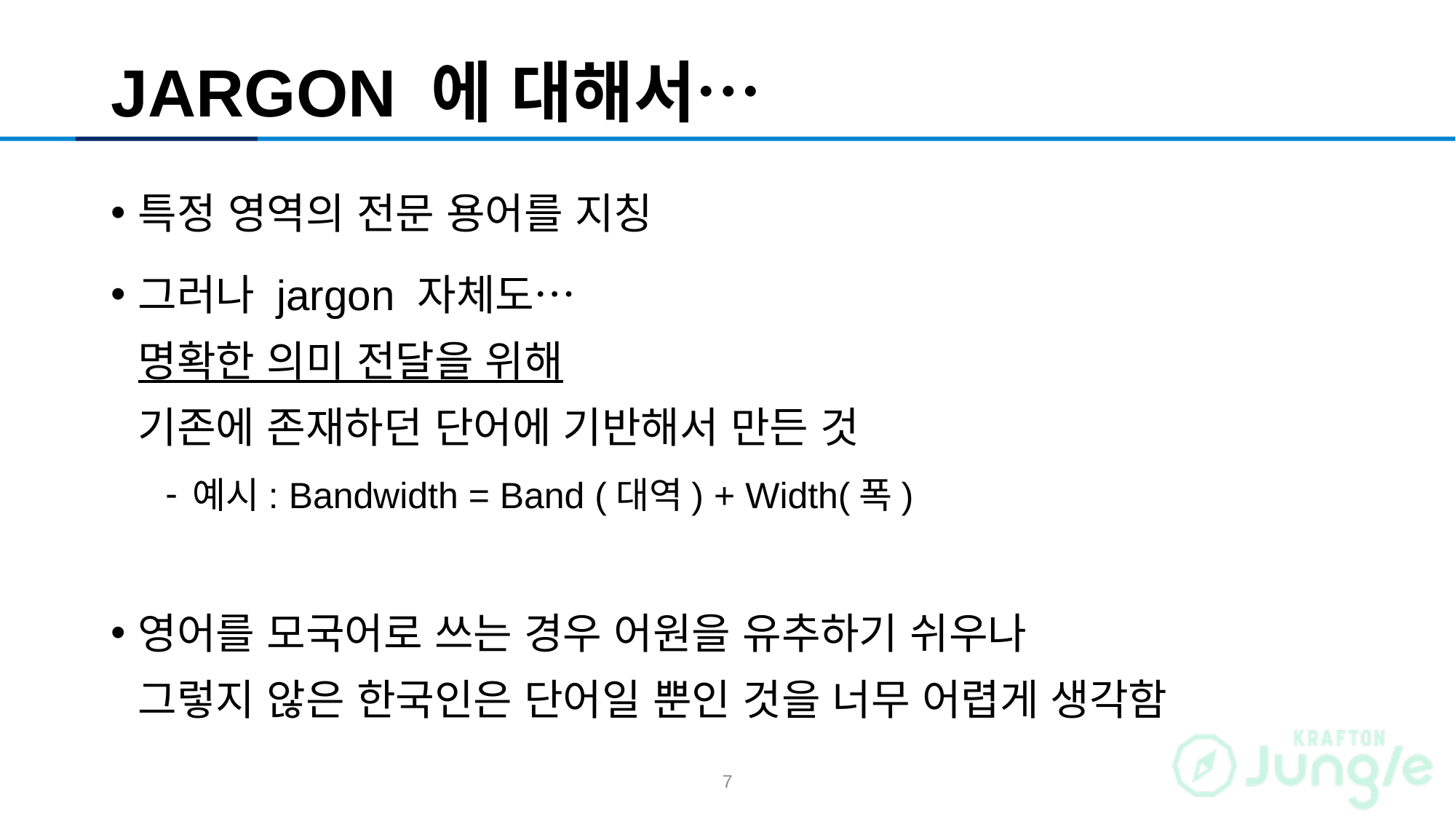

# JARGON 에 대해서…
특정 영역의 전문 용어를 지칭
그러나 jargon 자체도…
명확한 의미 전달을 위해
기존에 존재하던 단어에 기반해서 만든 것
예시: Bandwidth = Band (대역) + Width(폭)

영어를 모국어로 쓰는 경우 어원을 유추하기 쉬우나
그렇지 않은 한국인은 단어일 뿐인 것을 너무 어렵게 생각함
7